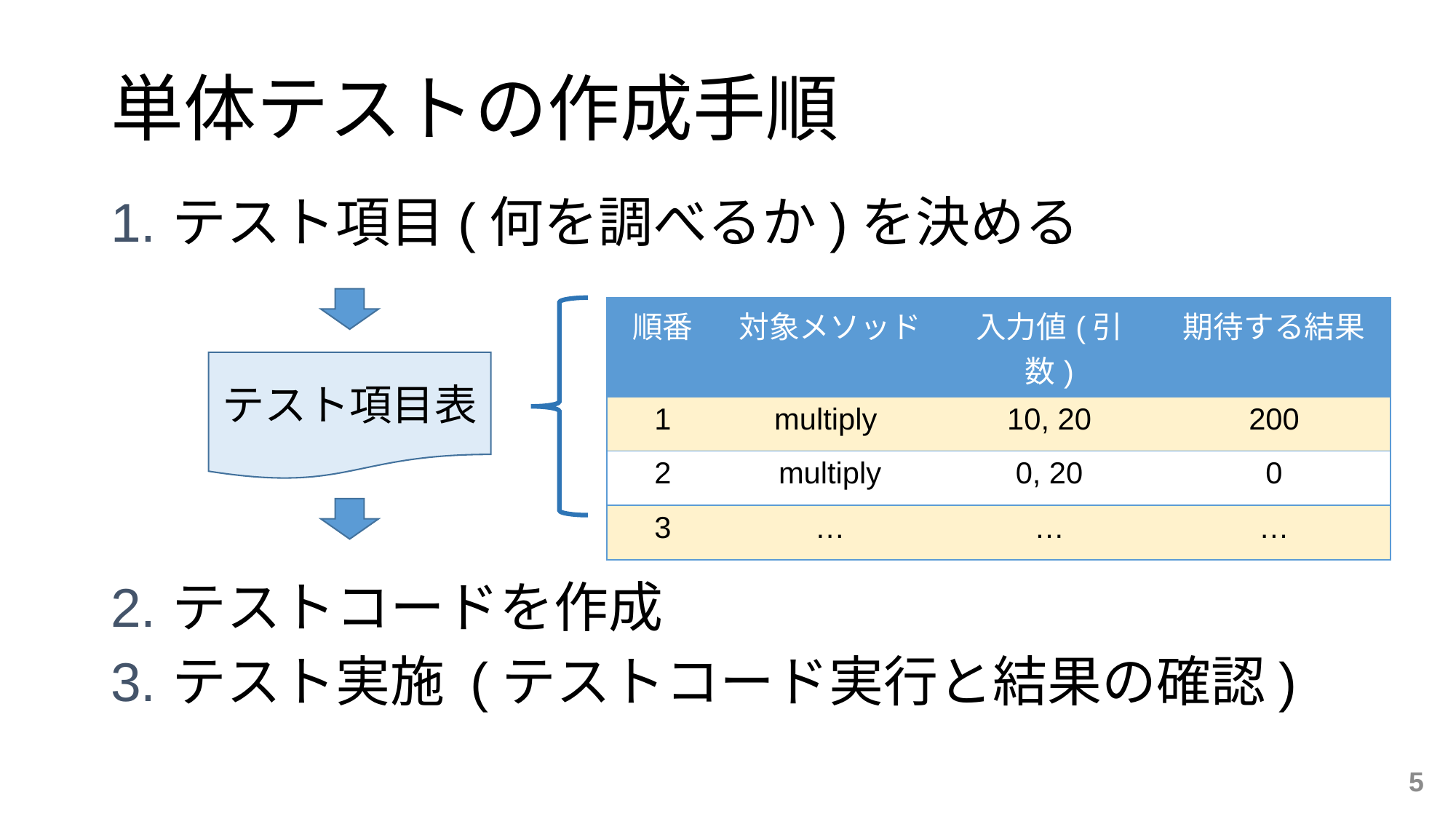

# 単体テストの作成手順
テスト項目(何を調べるか)を決める

テストコードを作成
テスト実施 (テストコード実行と結果の確認)

| 順番 | 対象メソッド | 入力値(引数) | 期待する結果 |
| --- | --- | --- | --- |
| 1 | multiply | 10, 20 | 200 |
| 2 | multiply | 0, 20 | 0 |
| 3 | … | … | … |

テスト項目表

5